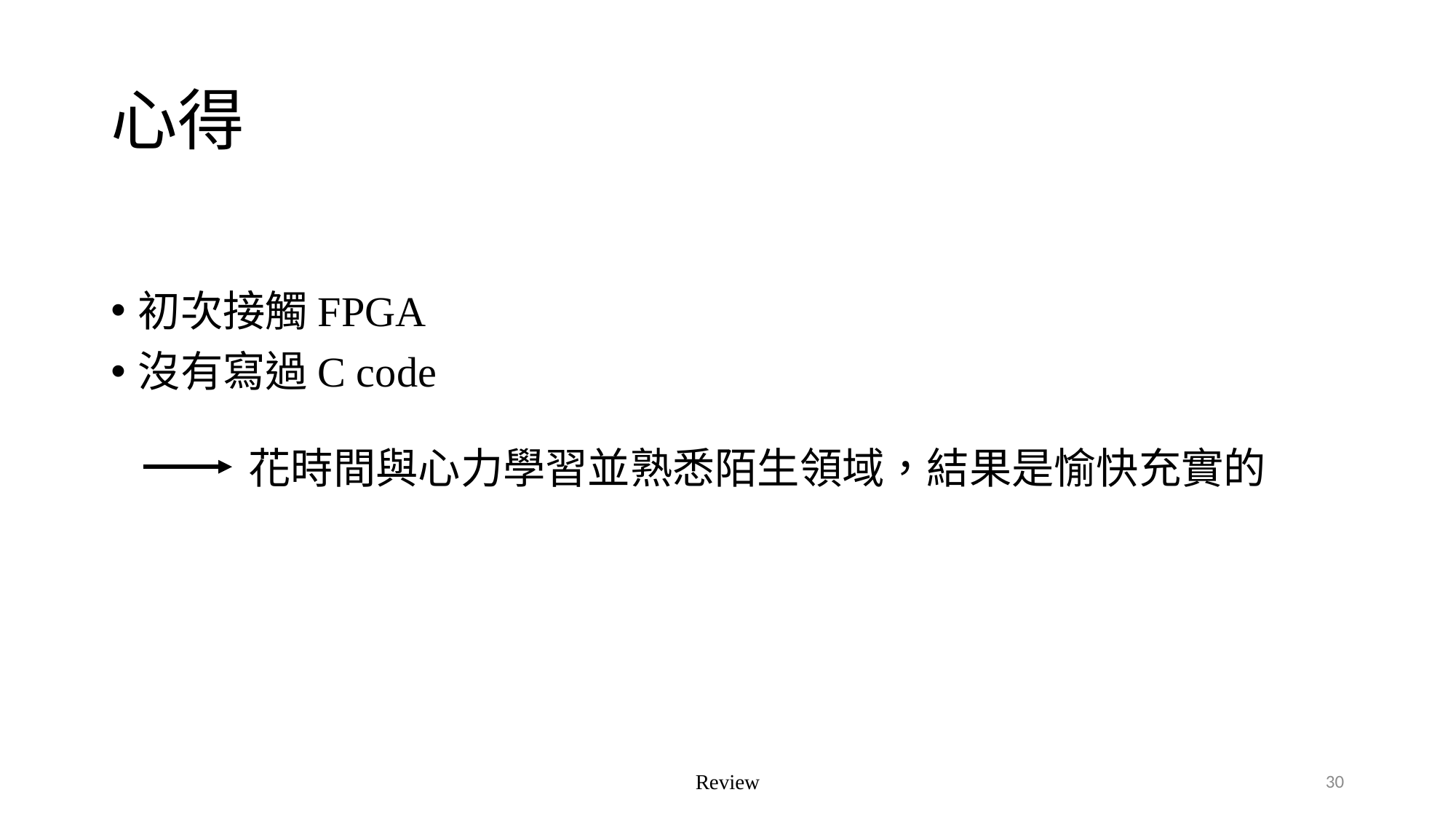

# 心得

初次接觸FPGA
沒有寫過C code
花時間與心力學習並熟悉陌生領域，結果是愉快充實的
Review
30